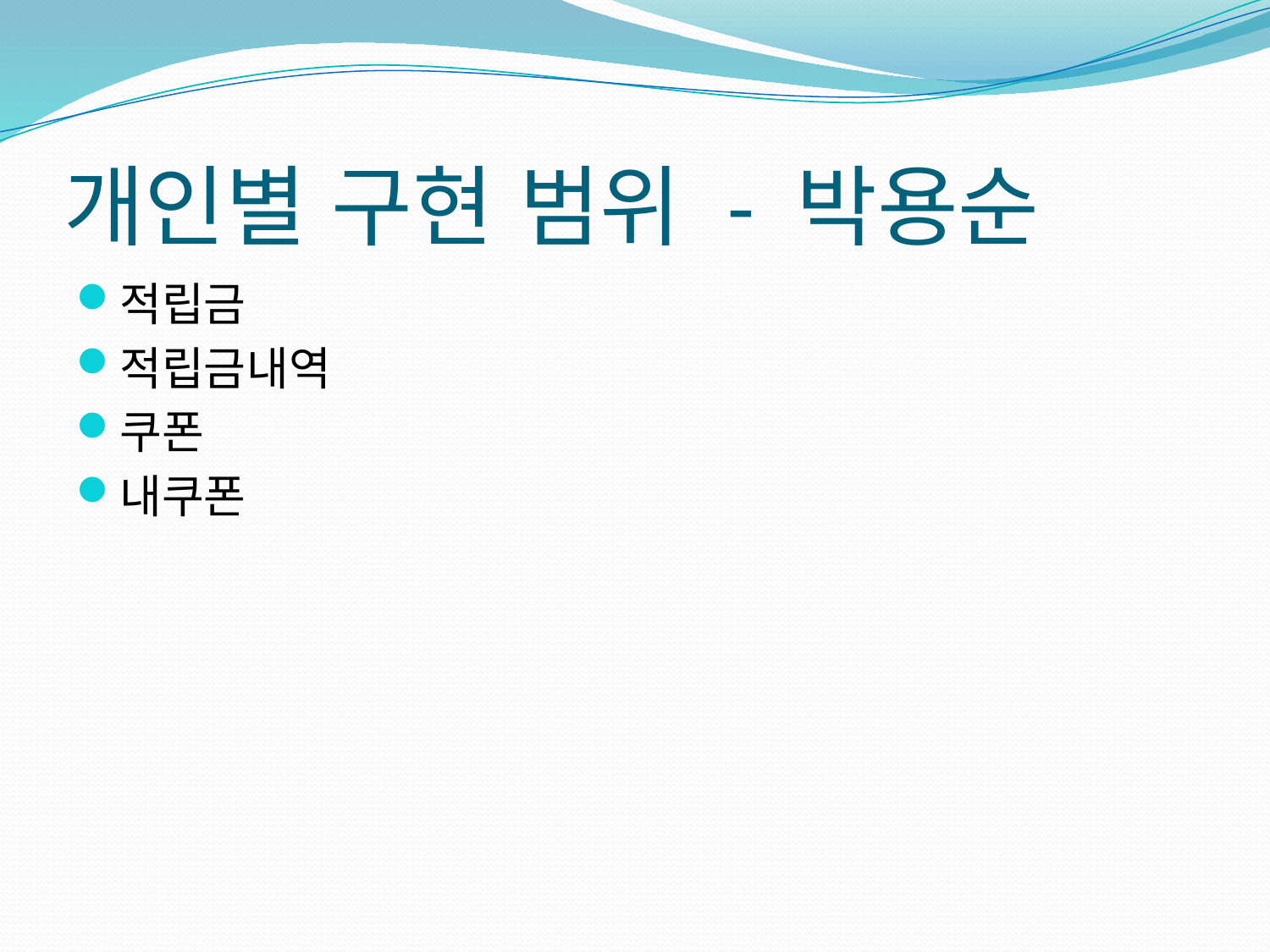

# 개인별 구현 범위 - 박용순
적립금
적립금내역
쿠폰
내쿠폰